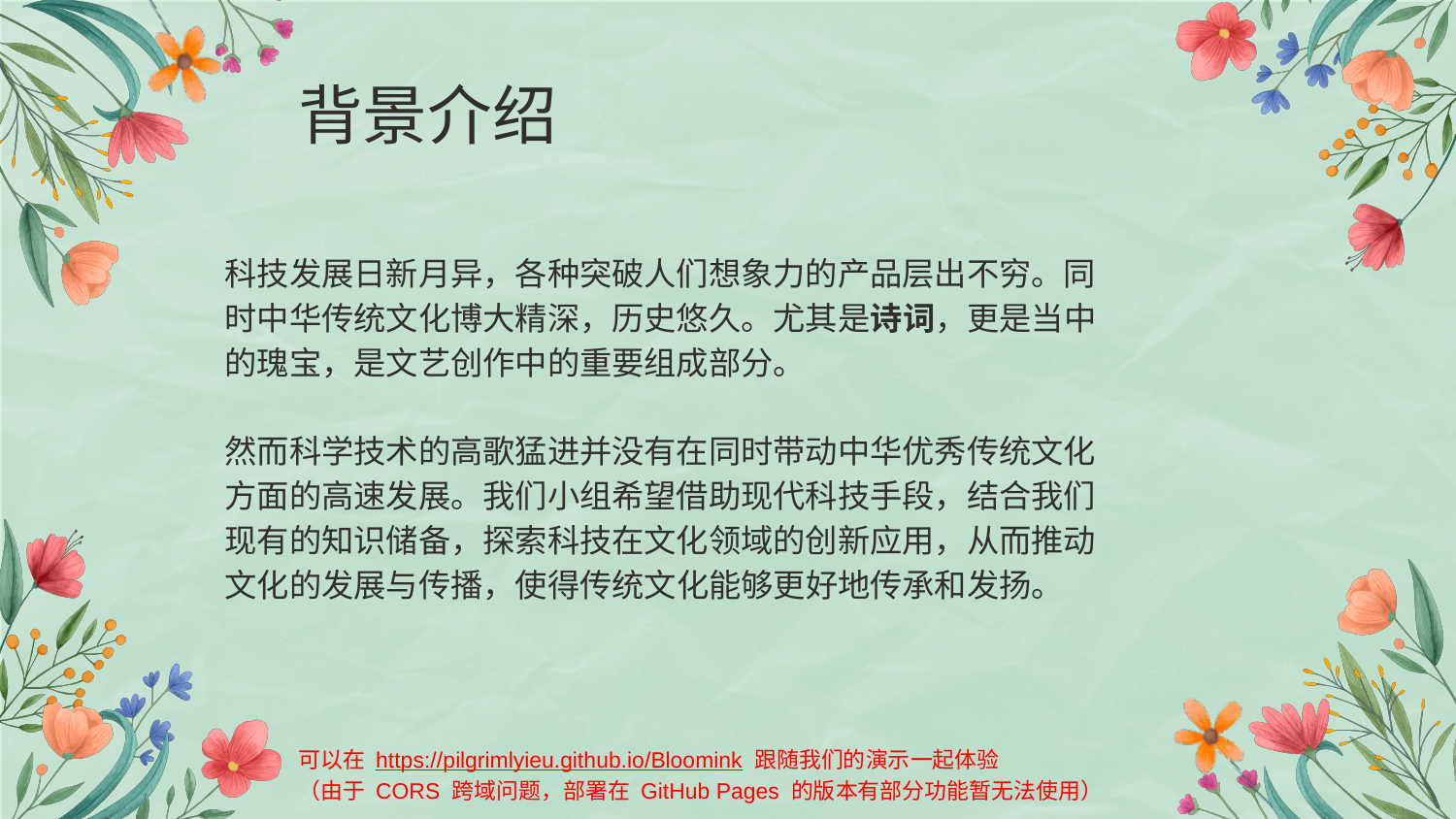

# 背景介绍
科技发展日新月异，各种突破人们想象力的产品层出不穷。同时中华传统文化博大精深，历史悠久。尤其是诗词，更是当中的瑰宝，是文艺创作中的重要组成部分。

然而科学技术的高歌猛进并没有在同时带动中华优秀传统文化方面的高速发展。我们小组希望借助现代科技手段，结合我们现有的知识储备，探索科技在文化领域的创新应用，从而推动文化的发展与传播，使得传统文化能够更好地传承和发扬。
可以在 https://pilgrimlyieu.github.io/Bloomink 跟随我们的演示一起体验
（由于 CORS 跨域问题，部署在 GitHub Pages 的版本有部分功能暂无法使用）